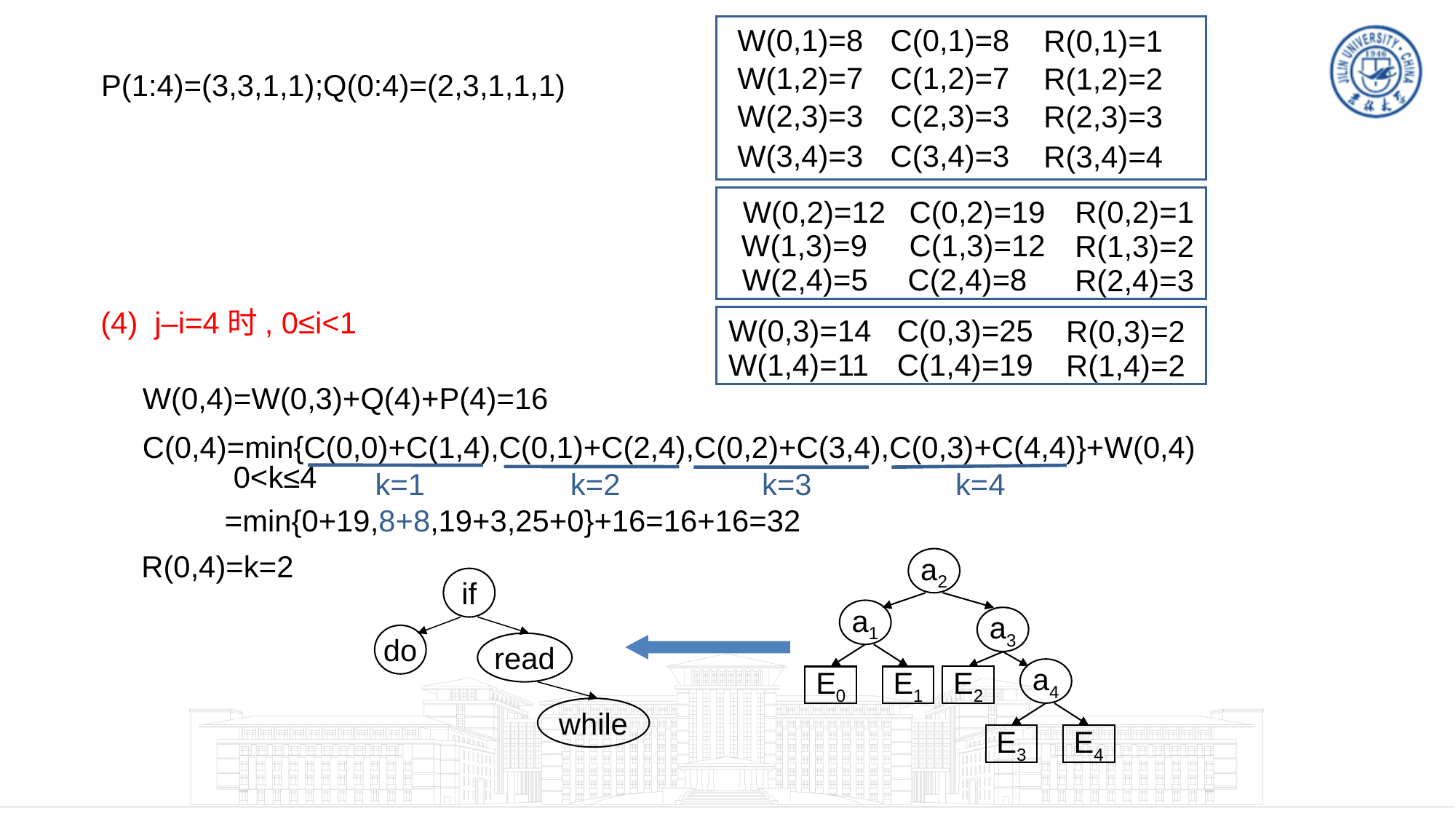

W(0,1)=8
C(0,1)=8

R(0,1)=1
W(1,2)=7
C(1,2)=7
R(1,2)=2
W(2,3)=3
C(2,3)=3
R(2,3)=3
W(3,4)=3
C(3,4)=3
R(3,4)=4
P(1:4)=(3,3,1,1);Q(0:4)=(2,3,1,1,1)
W(0,2)=12
C(0,2)=19

R(0,2)=1
W(1,3)=9
C(1,3)=12
R(1,3)=2
W(2,4)=5
C(2,4)=8
R(2,4)=3
(4)  j–i=4时, 0≤i<1
W(0,3)=14
C(0,3)=25

R(0,3)=2
W(1,4)=11
C(1,4)=19
R(1,4)=2
W(0,4)=W(0,3)+Q(4)+P(4)=16
C(0,4)=min{C(0,0)+C(1,4),C(0,1)+C(2,4),C(0,2)+C(3,4),C(0,3)+C(4,4)}+W(0,4)
0<k≤4

k=1

k=4

k=2

k=3
=min{0+19,8+8,19+3,25+0}+16=16+16=32
R(0,4)=k=2
a2

a1
a3

a4
E2

E3
E4

E0
E1
if

do
read

while

83